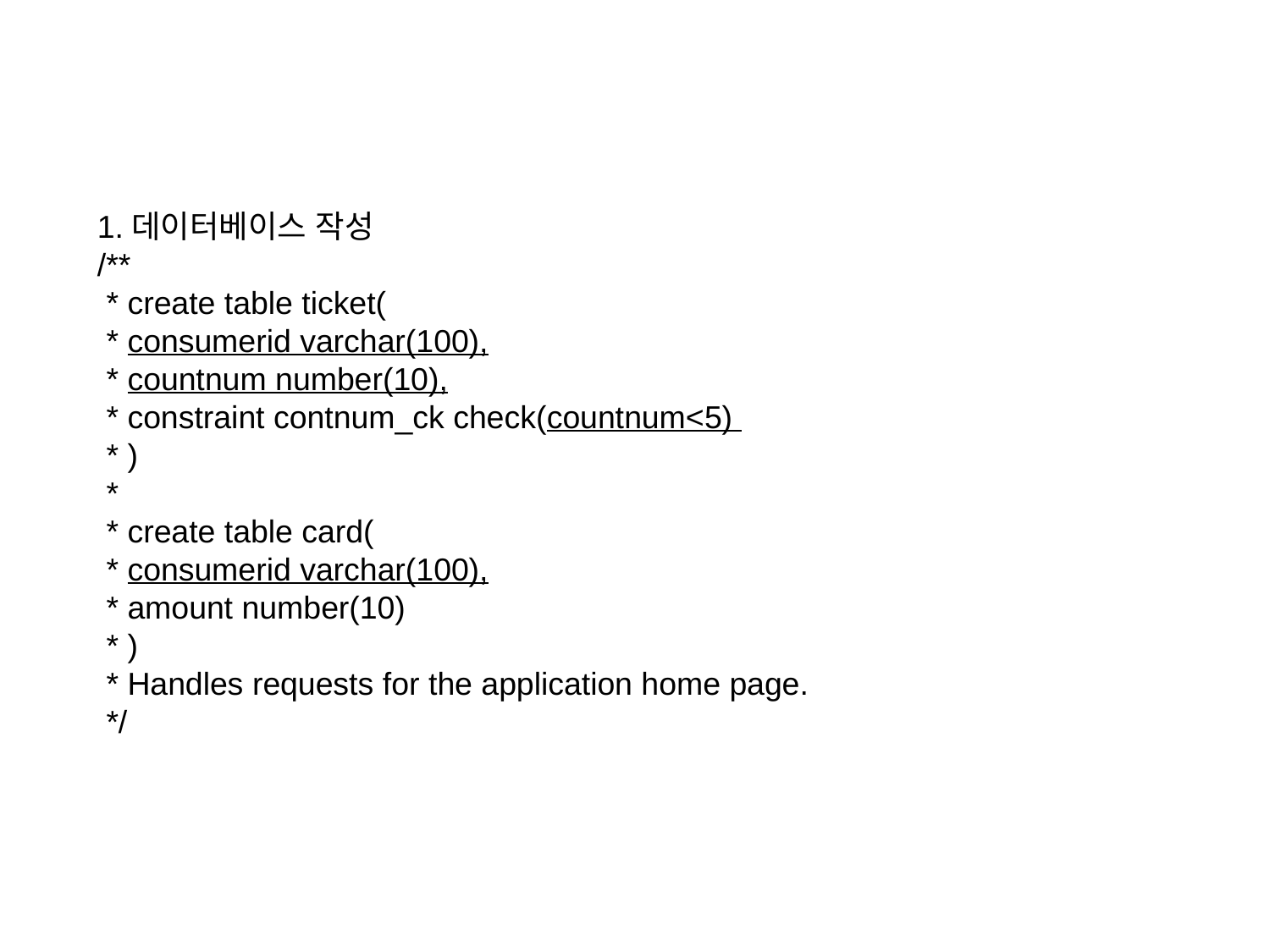

1.데이터베이스 작성
/**
 * create table ticket(
 * consumerid varchar(100),
 * countnum number(10),
 * constraint contnum_ck check(countnum<5)
 * )
 *
 * create table card(
 * consumerid varchar(100),
 * amount number(10)
 * )
 * Handles requests for the application home page.
 */